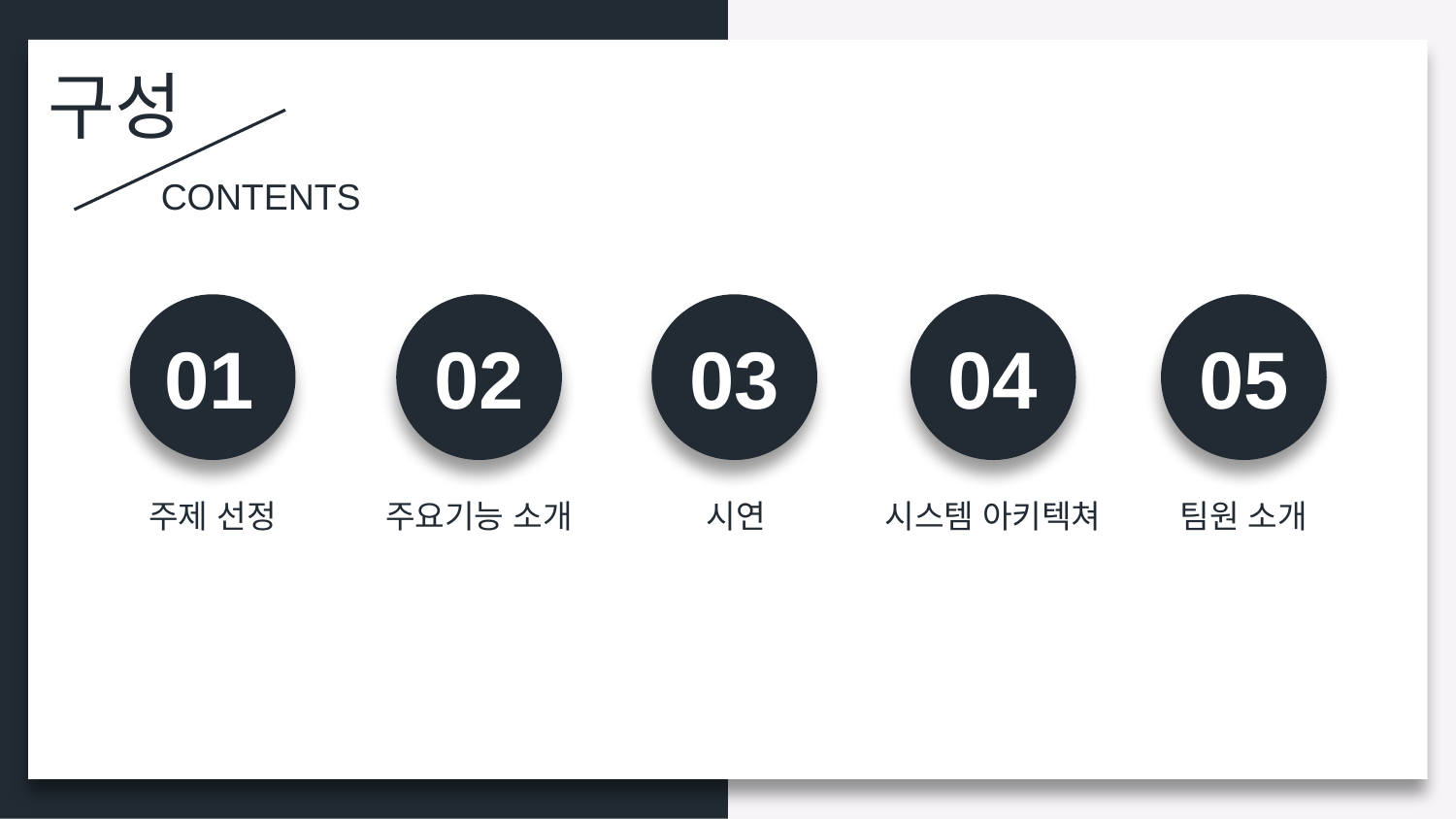

구성
CONTENTS

01
02
04
05
03
주제 선정
주요기능 소개
시연
시스템 아키텍쳐
팀원 소개